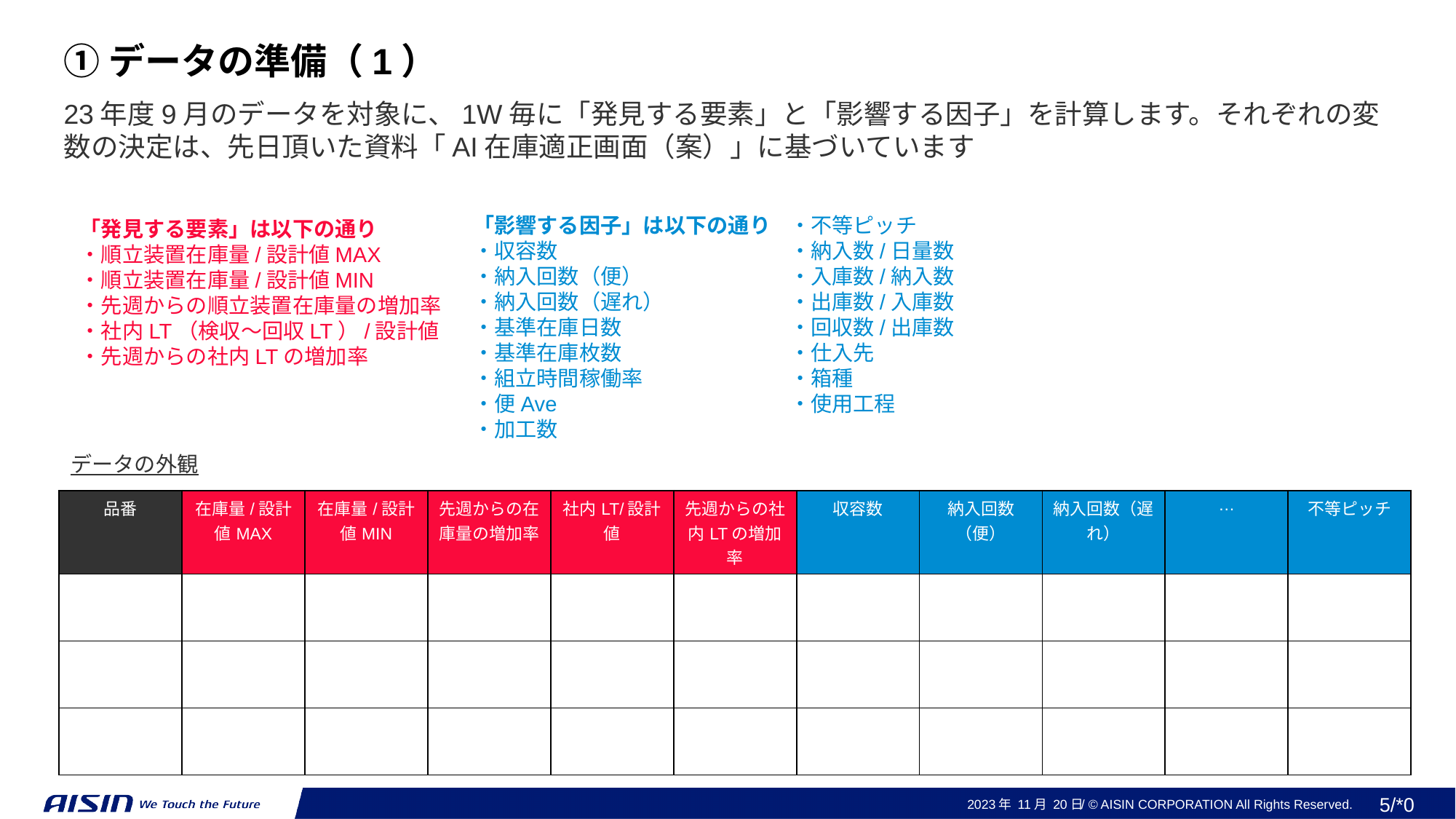

①データの準備（1）

23年度9月のデータを対象に、1W毎に「発見する要素」と「影響する因子」を計算します。それぞれの変数の決定は、先日頂いた資料「AI在庫適正画面（案）」に基づいています

「影響する因子」は以下の通り
・収容数
・納入回数（便）
・納入回数（遅れ）
・基準在庫日数
・基準在庫枚数
・組立時間稼働率
・便Ave
・加工数
・不等ピッチ
・納入数/日量数
・入庫数/納入数
・出庫数/入庫数
・回収数/出庫数
・仕入先
・箱種
・使用工程
「発見する要素」は以下の通り
・順立装置在庫量/設計値MAX
・順立装置在庫量/設計値MIN
・先週からの順立装置在庫量の増加率
・社内LT（検収〜回収LT）/設計値
・先週からの社内LTの増加率
データの外観
| 品番 | 在庫量/設計値MAX | 在庫量/設計値MIN | 先週からの在庫量の増加率 | 社内LT/設計値 | 先週からの社内LTの増加率 | 収容数 | 納入回数（便） | 納入回数（遅れ） | … | 不等ピッチ |
| --- | --- | --- | --- | --- | --- | --- | --- | --- | --- | --- |
|  |  |  |  |  |  |  |  |  |  |  |
|  |  |  |  |  |  |  |  |  |  |  |
|  |  |  |  |  |  |  |  |  |  |  |
2023年 11月 20日